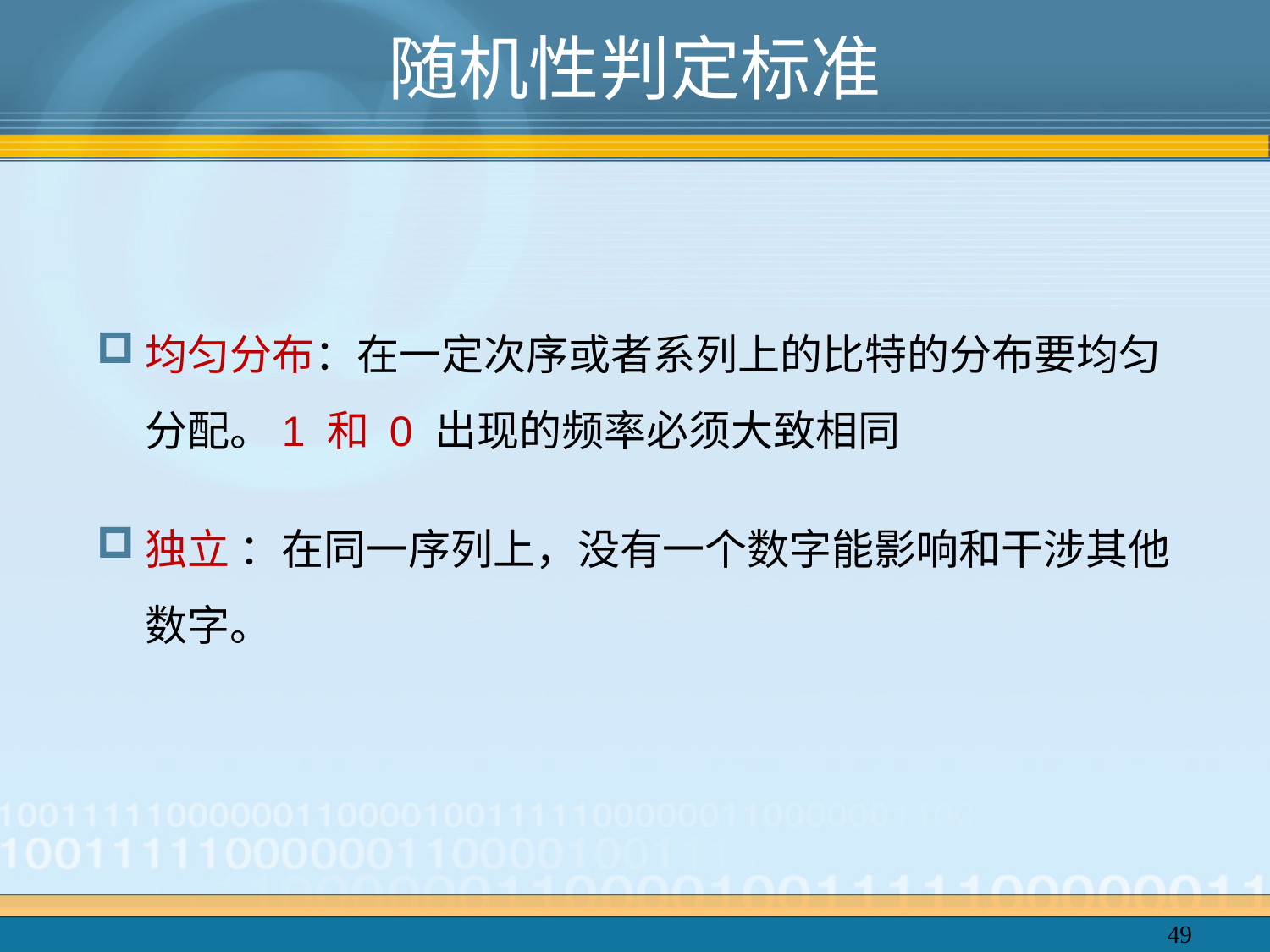

# 随机性判定标准
均匀分布：在一定次序或者系列上的比特的分布要均匀分配。1 和 0 出现的频率必须大致相同
独立 ：在同一序列上，没有一个数字能影响和干涉其他数字。
49